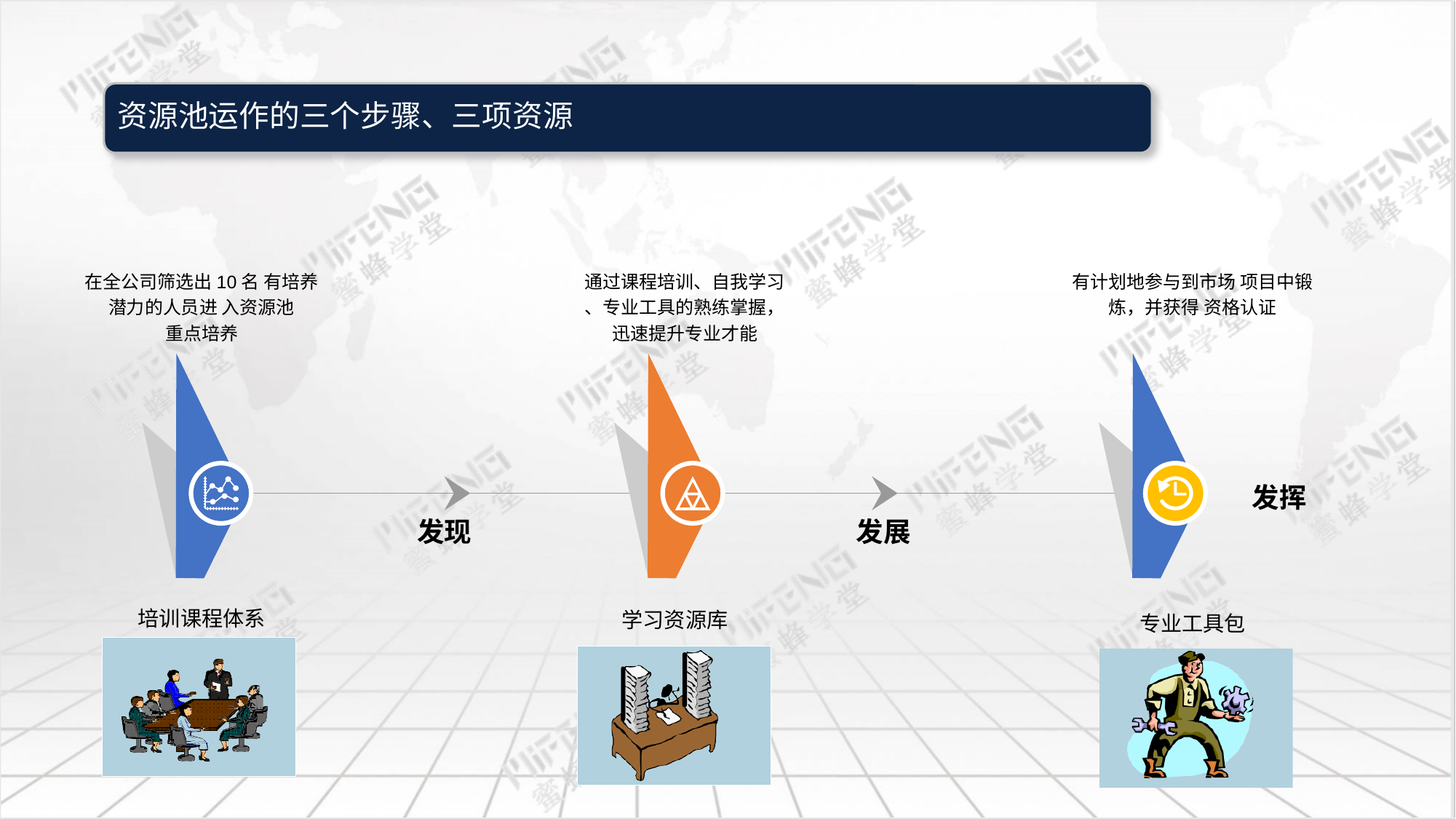

在全公司筛选出10名 有培养潜力的人员进 入资源池
重点培养
通过课程培训、自我学习
、专业工具的熟练掌握，
迅速提升专业才能
有计划地参与到市场 项目中锻炼，并获得 资格认证

发挥
发现
发展

培训课程体系
学习资源库
专业工具包